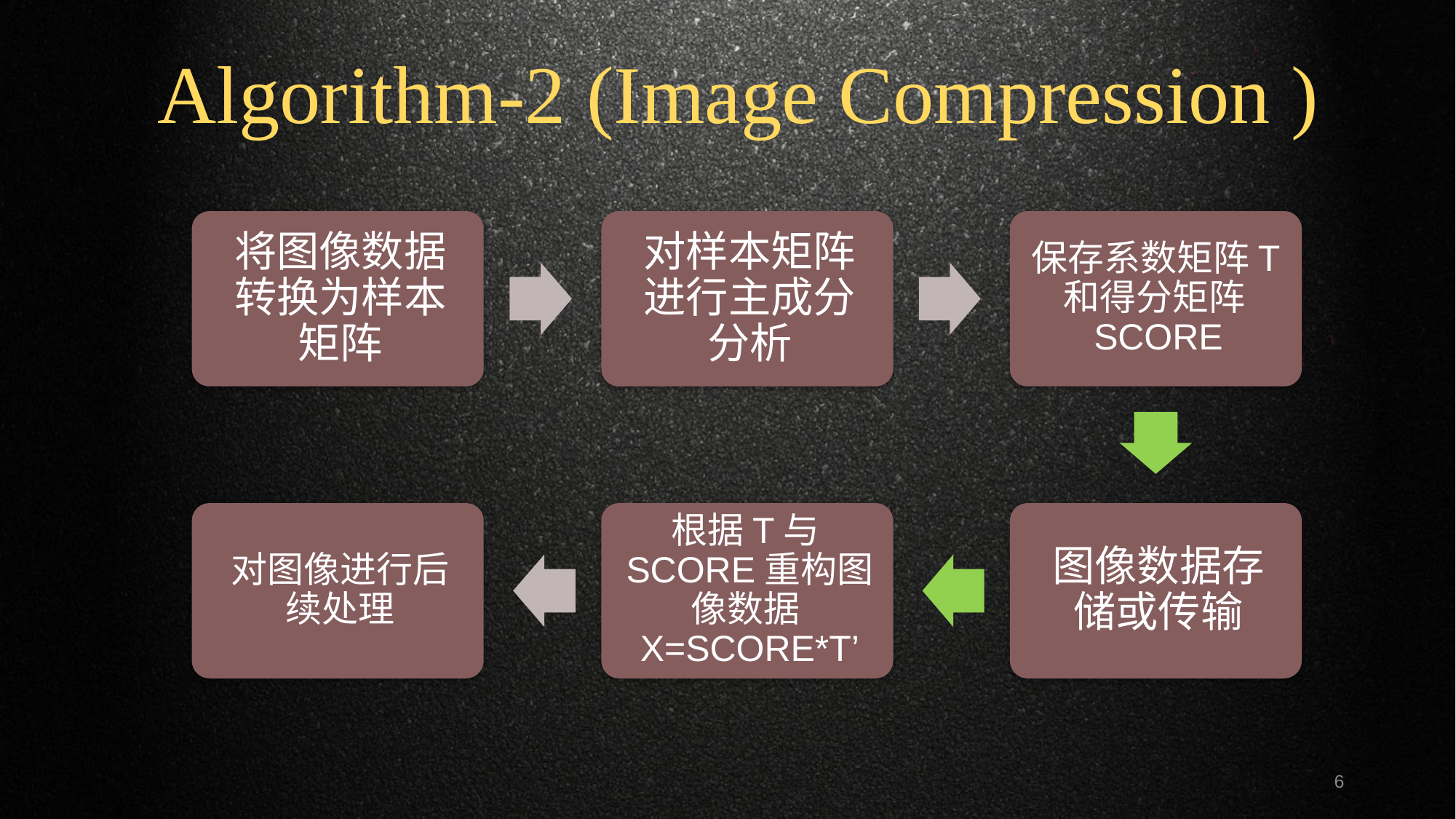

Algorithm-2 (Image Compression )
将图像数据转换为样本矩阵

对样本矩阵进行主成分分析

保存系数矩阵T和得分矩阵SCORE

图像数据存储或传输

根据T与SCORE重构图像数据X=SCORE*T’

对图像进行后续处理
6